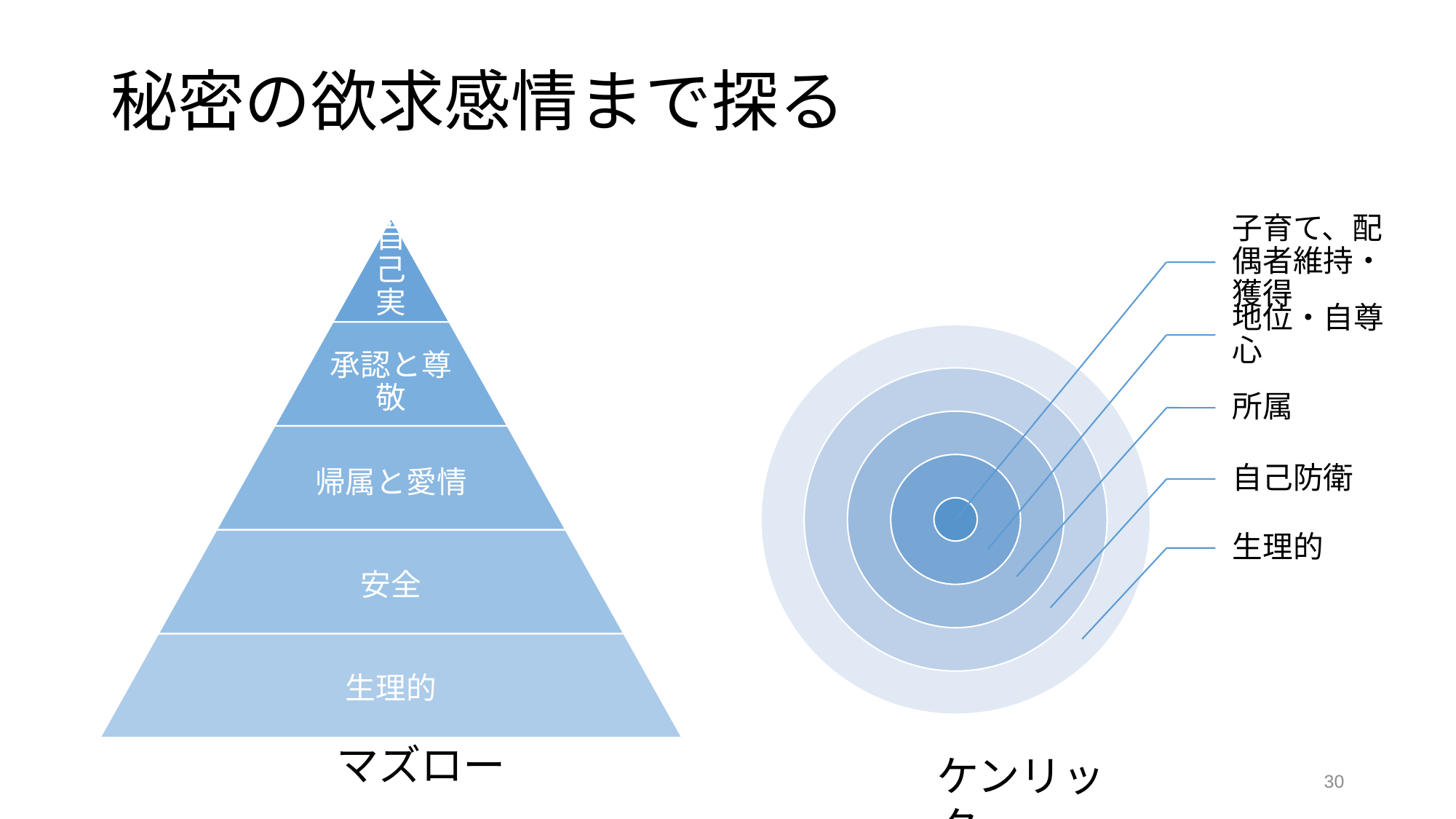

# 秘密の欲求感情まで探る
子育て、配偶者維持・獲得
地位・自尊心
所属
自己防衛
生理的
自己実現
承認と尊敬
帰属と愛情
安全
生理的
マズロー
ケンリック
30